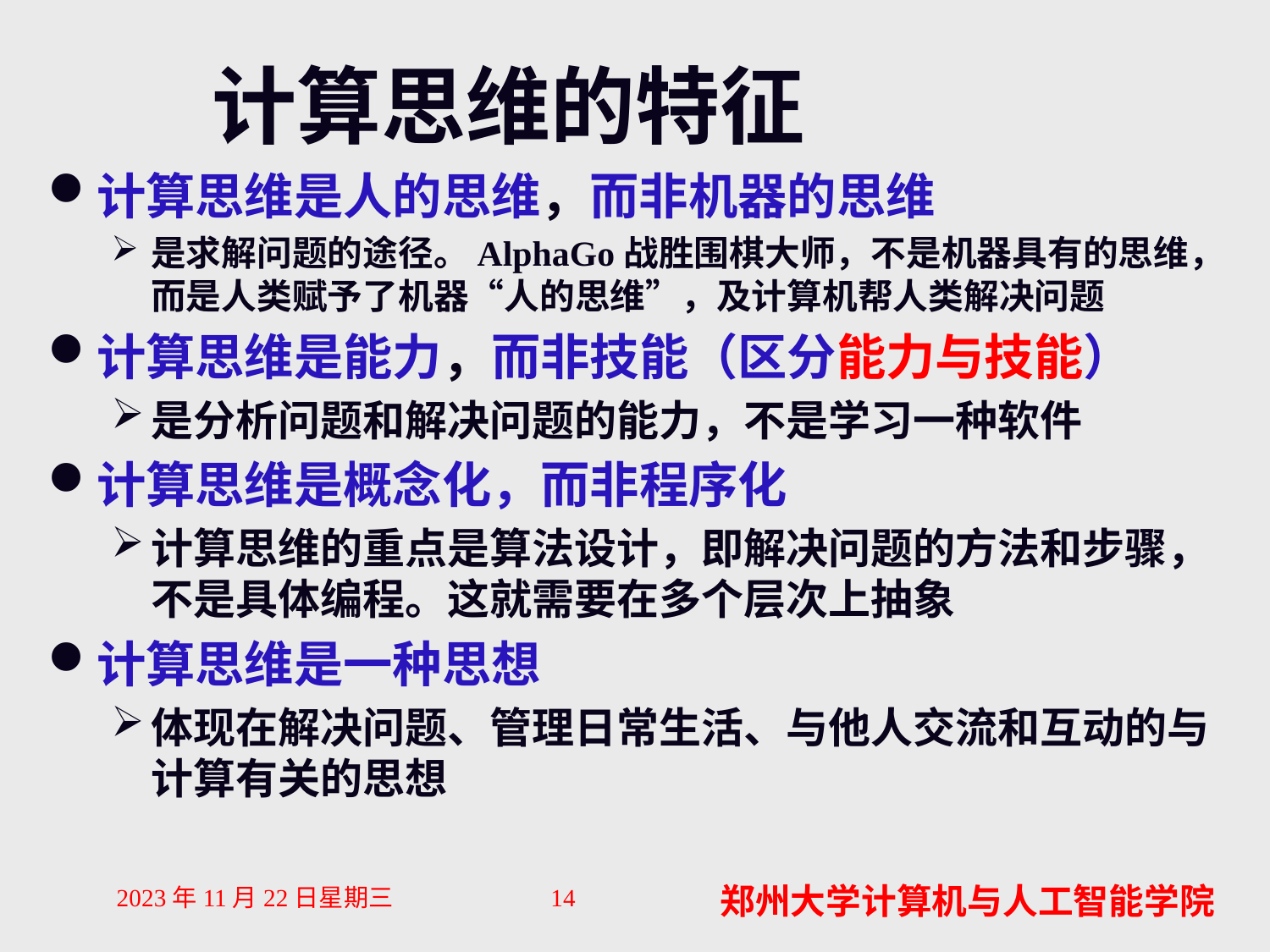

# 计算思维的特征
计算思维是人的思维，而非机器的思维
是求解问题的途径。AlphaGo战胜围棋大师，不是机器具有的思维，而是人类赋予了机器“人的思维”，及计算机帮人类解决问题
计算思维是能力，而非技能（区分能力与技能）
是分析问题和解决问题的能力，不是学习一种软件
计算思维是概念化，而非程序化
计算思维的重点是算法设计，即解决问题的方法和步骤，不是具体编程。这就需要在多个层次上抽象
计算思维是一种思想
体现在解决问题、管理日常生活、与他人交流和互动的与计算有关的思想